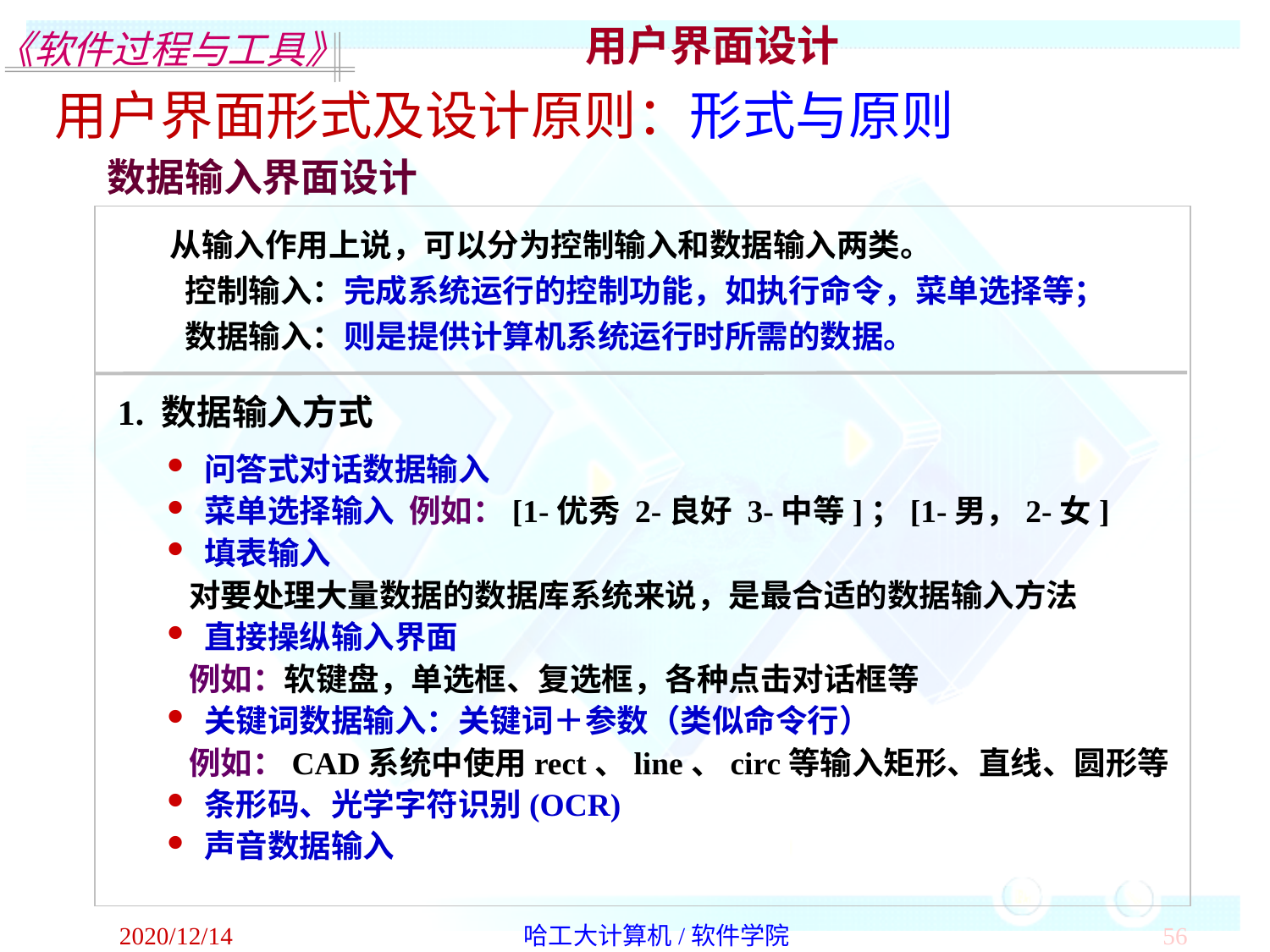

用户界面设计
用户界面形式及设计原则：形式与原则
数据输入界面设计

从输入作用上说，可以分为控制输入和数据输入两类。
  控制输入：完成系统运行的控制功能，如执行命令，菜单选择等；
  数据输入：则是提供计算机系统运行时所需的数据。

1. 数据输入方式

 问答式对话数据输入
 菜单选择输入  例如：[1-优秀 2-良好 3-中等]；[1-男，2-女]
 填表输入
   对要处理大量数据的数据库系统来说，是最合适的数据输入方法
 直接操纵输入界面
   例如：软键盘，单选框、复选框，各种点击对话框等
 关键词数据输入：关键词＋参数（类似命令行）
   例如：CAD系统中使用rect、line、circ等输入矩形、直线、圆形等
 条形码、光学字符识别(OCR)
 声音数据输入